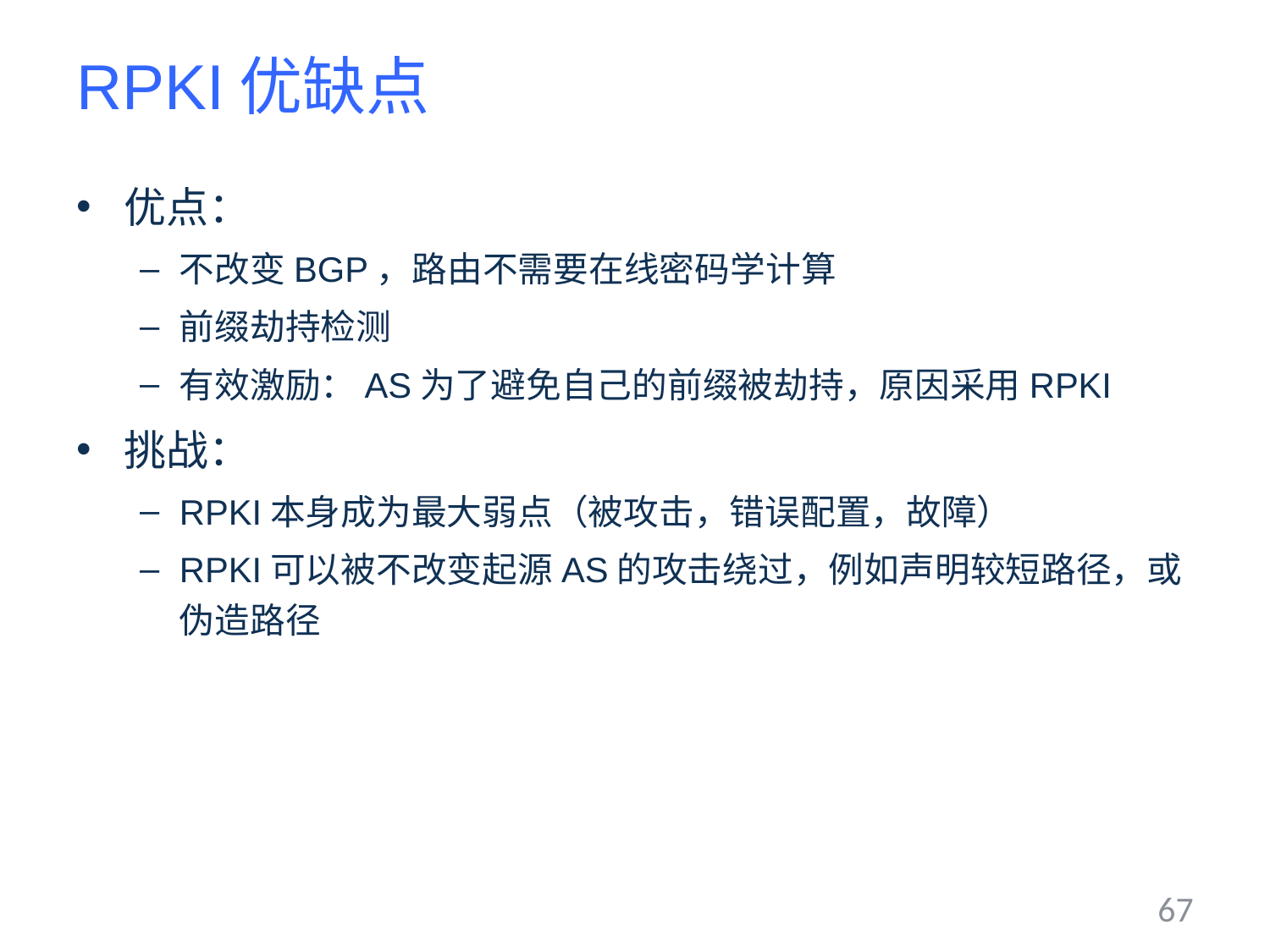

# RPKI优缺点
优点：
不改变BGP，路由不需要在线密码学计算
前缀劫持检测
有效激励：AS为了避免自己的前缀被劫持，原因采用RPKI
挑战：
RPKI本身成为最大弱点（被攻击，错误配置，故障）
RPKI可以被不改变起源AS的攻击绕过，例如声明较短路径，或伪造路径

67